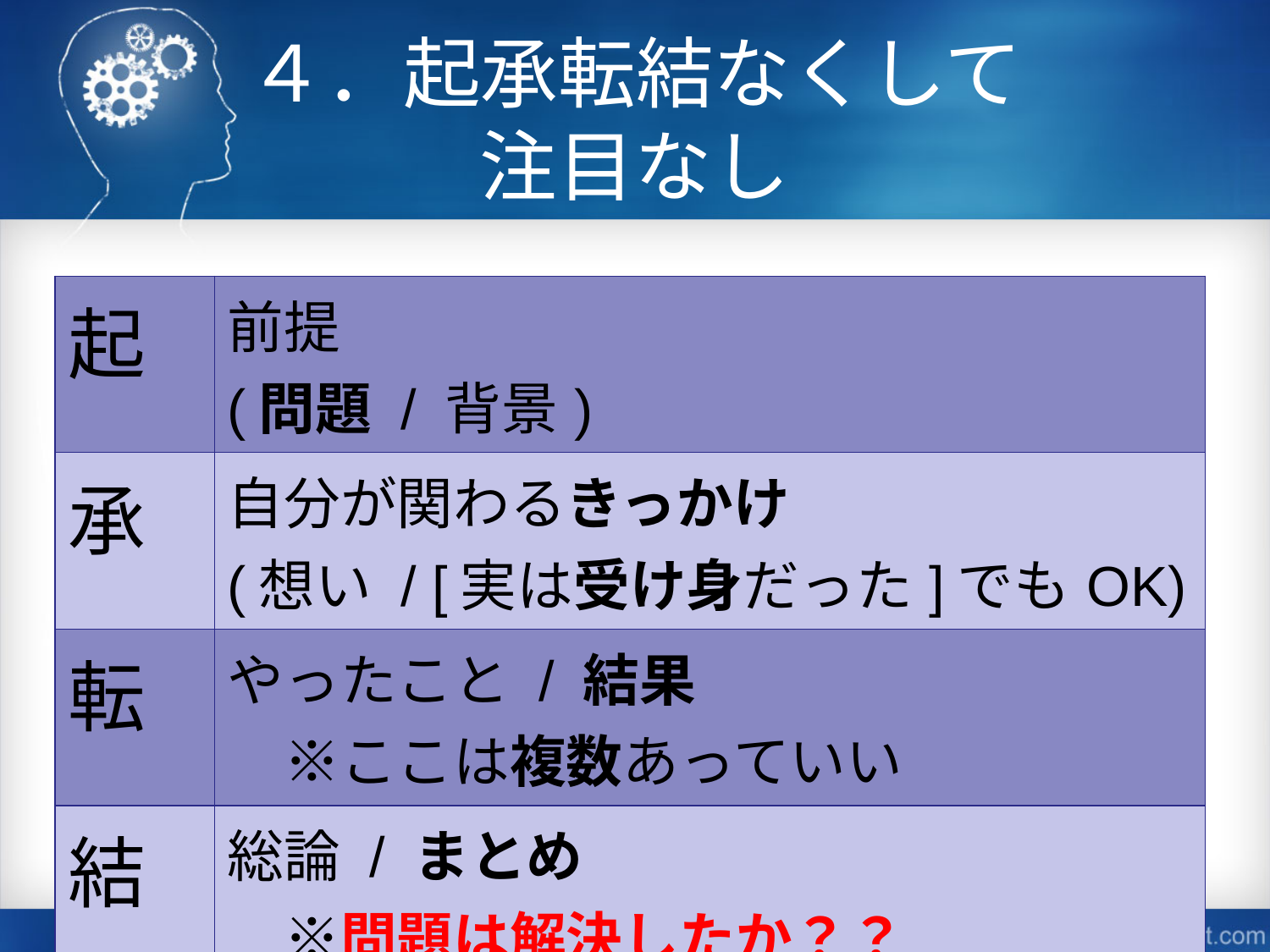

# ４．起承転結なくして 注目なし
| 起 | 前提 (問題 / 背景) |
| --- | --- |
| 承 | 自分が関わるきっかけ (想い / [実は受け身だった]でもOK) |
| 転 | やったこと / 結果 　※ここは複数あっていい |
| 結 | 総論 / まとめ 　※問題は解決したか？？ |